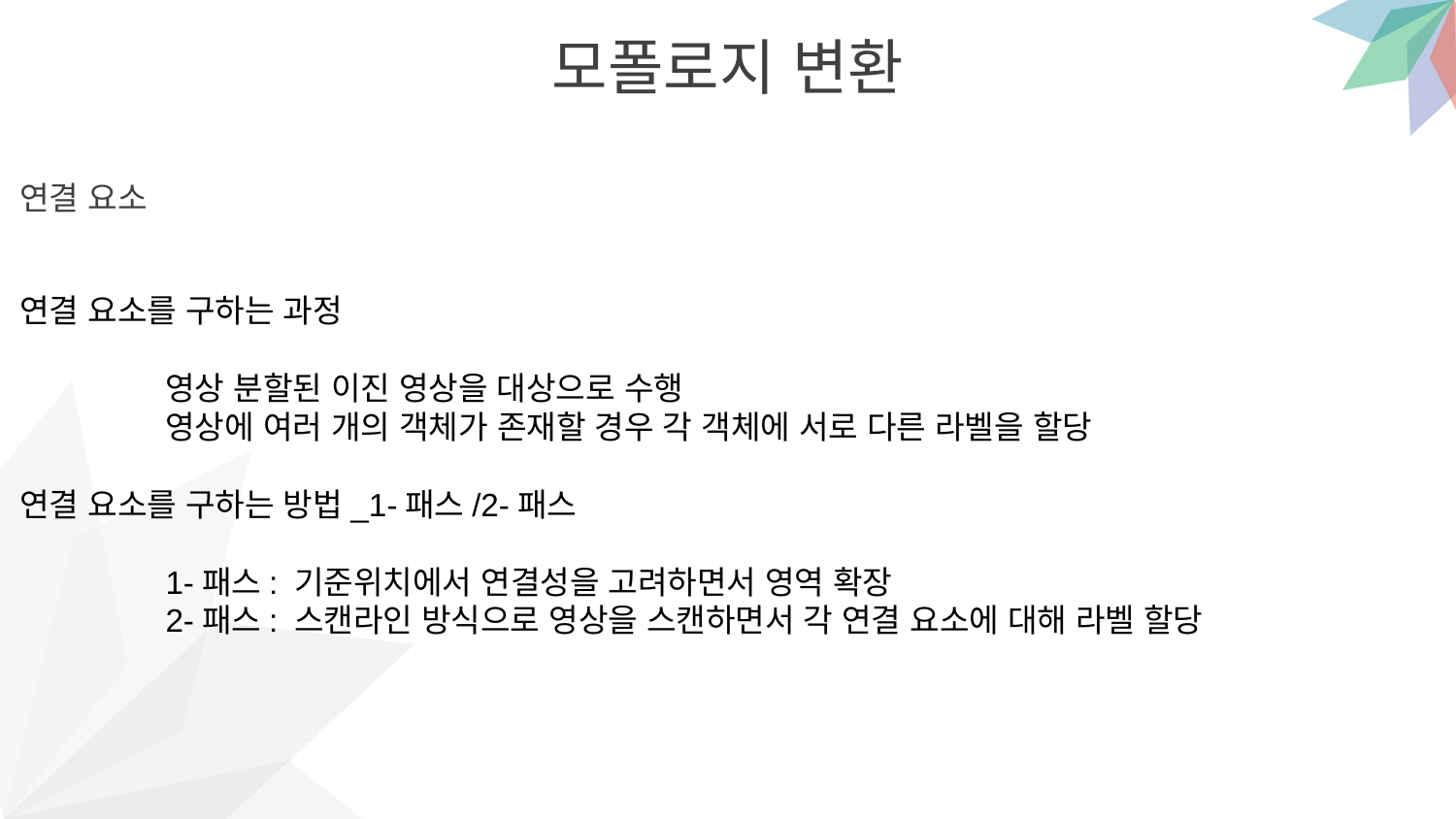

모폴로지 변환
연결 요소
연결 요소를 구하는 과정

	영상 분할된 이진 영상을 대상으로 수행
	영상에 여러 개의 객체가 존재할 경우 각 객체에 서로 다른 라벨을 할당

연결 요소를 구하는 방법_1-패스/2-패스

	1-패스: 기준위치에서 연결성을 고려하면서 영역 확장
	2-패스: 스캔라인 방식으로 영상을 스캔하면서 각 연결 요소에 대해 라벨 할당